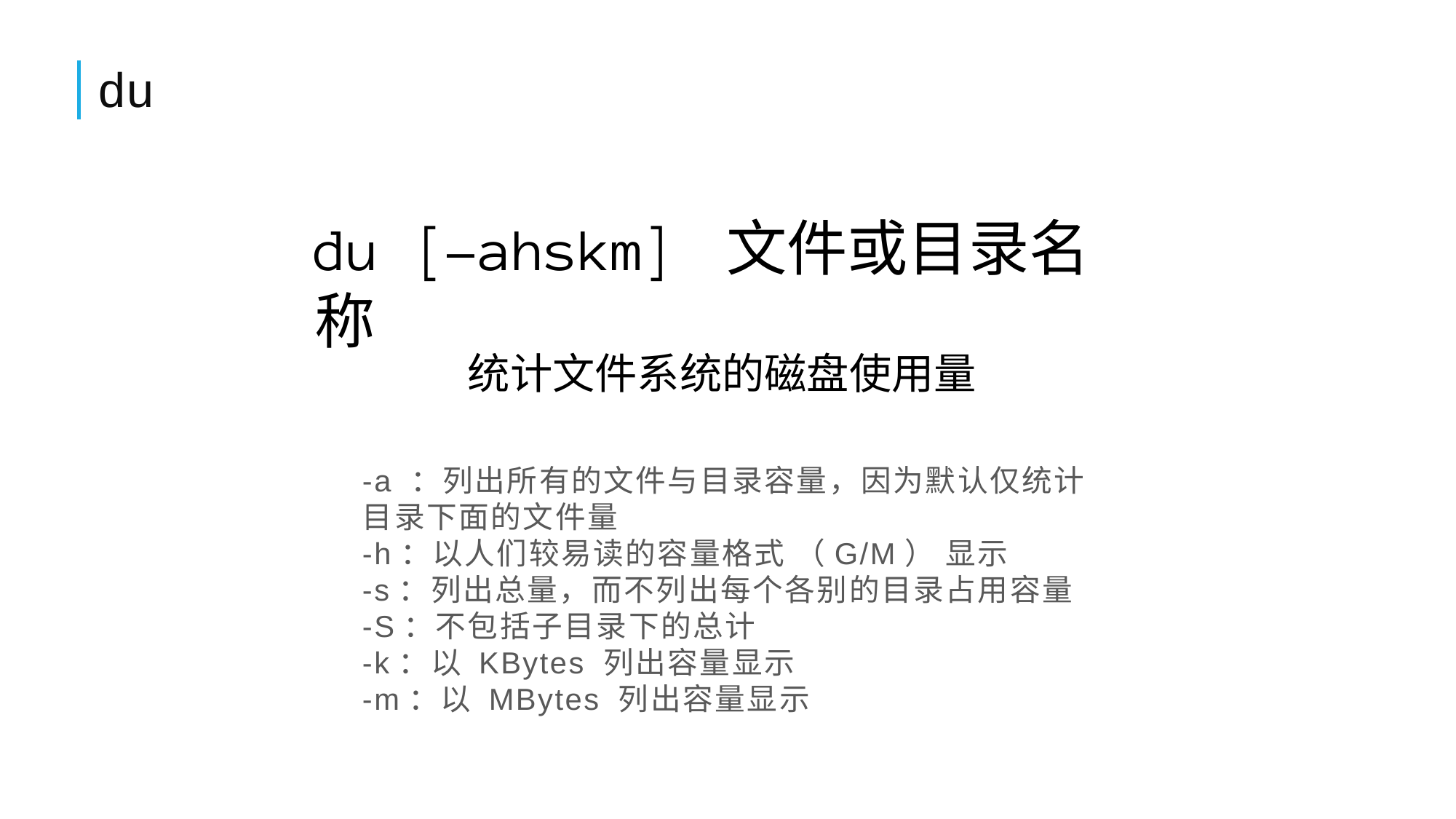

# du
du [-ahskm] 文件或目录名称
统计文件系统的磁盘使用量
-a ：列出所有的文件与目录容量，因为默认仅统计目录下面的文件量
-h：以人们较易读的容量格式 （G/M） 显示
-s：列出总量，而不列出每个各别的目录占用容量
-S：不包括子目录下的总计
-k：以 KBytes 列出容量显示
-m：以 MBytes 列出容量显示